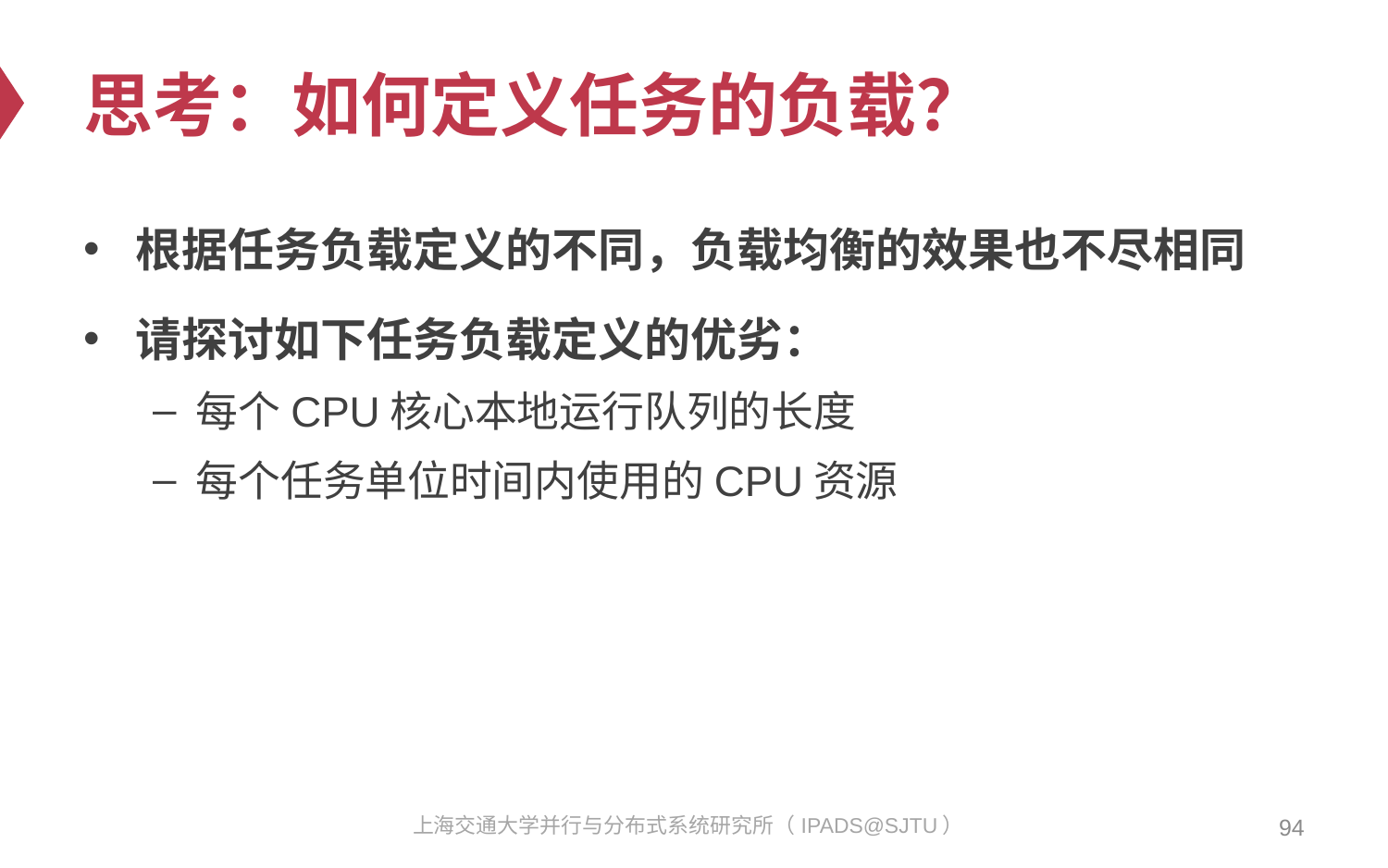

# 思考：如何定义任务的负载？
根据任务负载定义的不同，负载均衡的效果也不尽相同
请探讨如下任务负载定义的优劣：
每个CPU核心本地运行队列的长度
每个任务单位时间内使用的CPU资源

94
上海交通大学并行与分布式系统研究所（IPADS@SJTU）